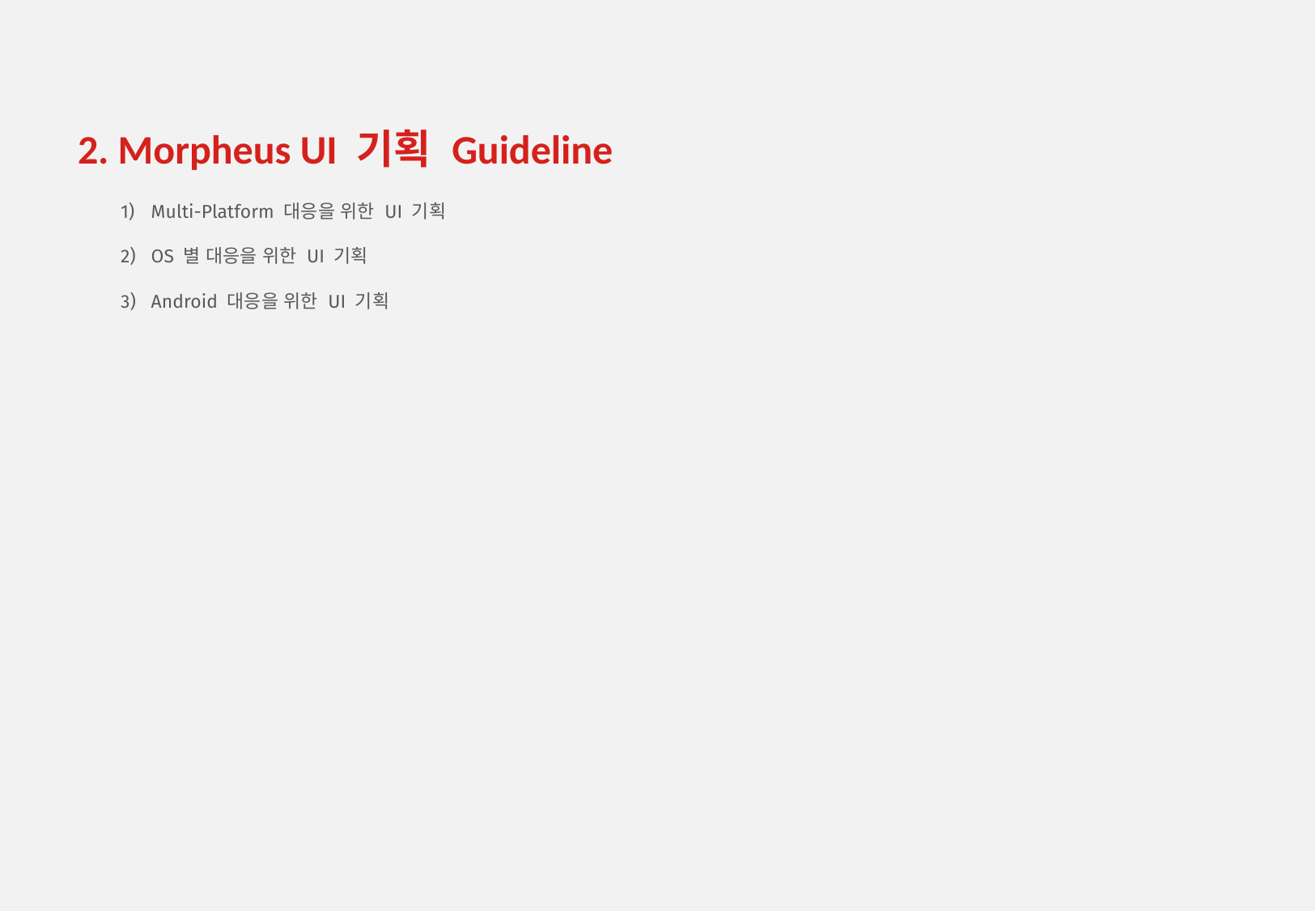

# 2. Morpheus UI 기획 Guideline
Multi-Platform 대응을 위한 UI 기획
OS 별 대응을 위한 UI 기획
Android 대응을 위한 UI 기획